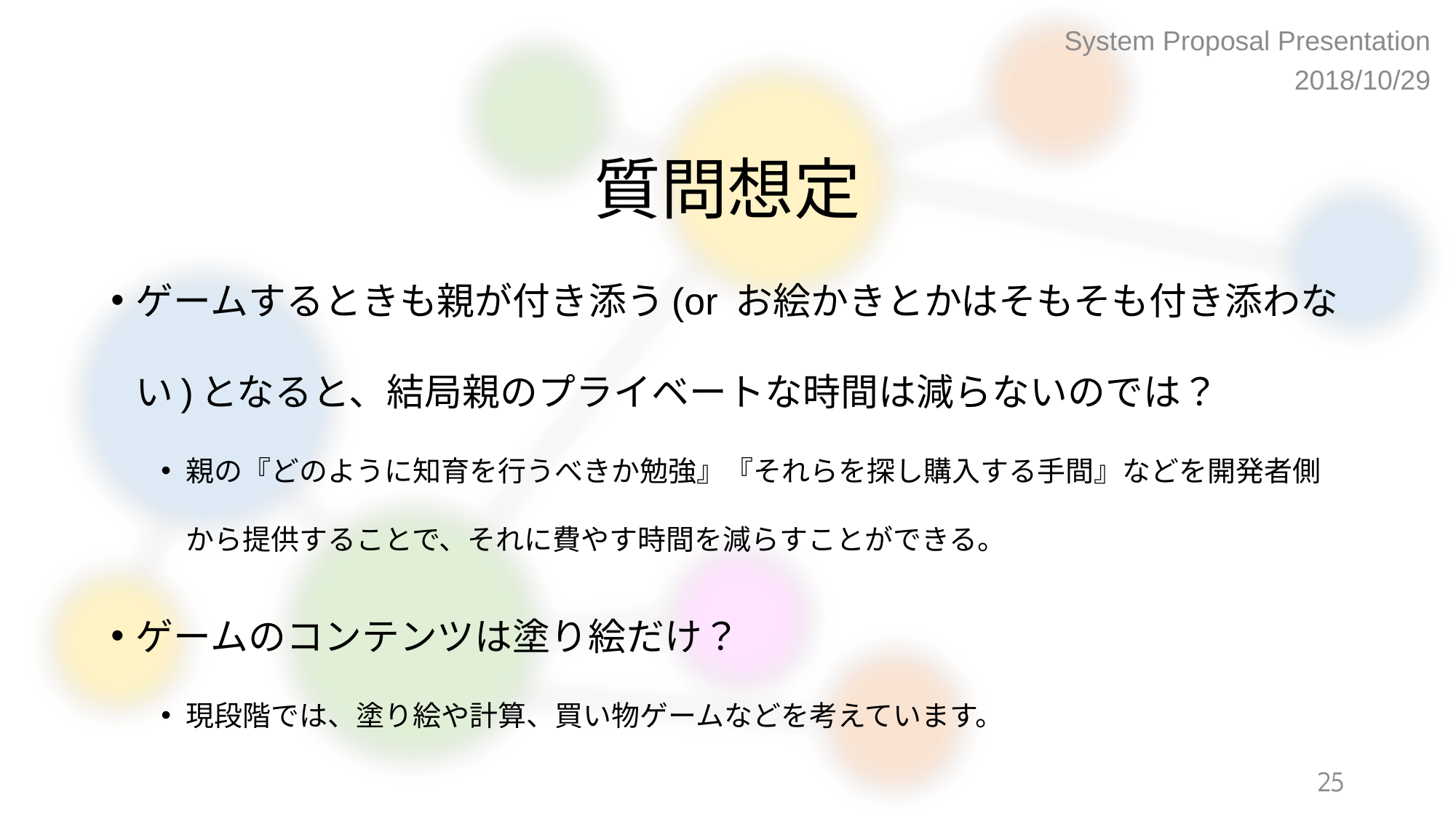

System Proposal Presentation
2018/10/29
# 質問想定
ゲームするときも親が付き添う(or お絵かきとかはそもそも付き添わない)となると、結局親のプライベートな時間は減らないのでは？
親の『どのように知育を行うべきか勉強』『それらを探し購入する手間』などを開発者側から提供することで、それに費やす時間を減らすことができる。
ゲームのコンテンツは塗り絵だけ？
現段階では、塗り絵や計算、買い物ゲームなどを考えています。

25